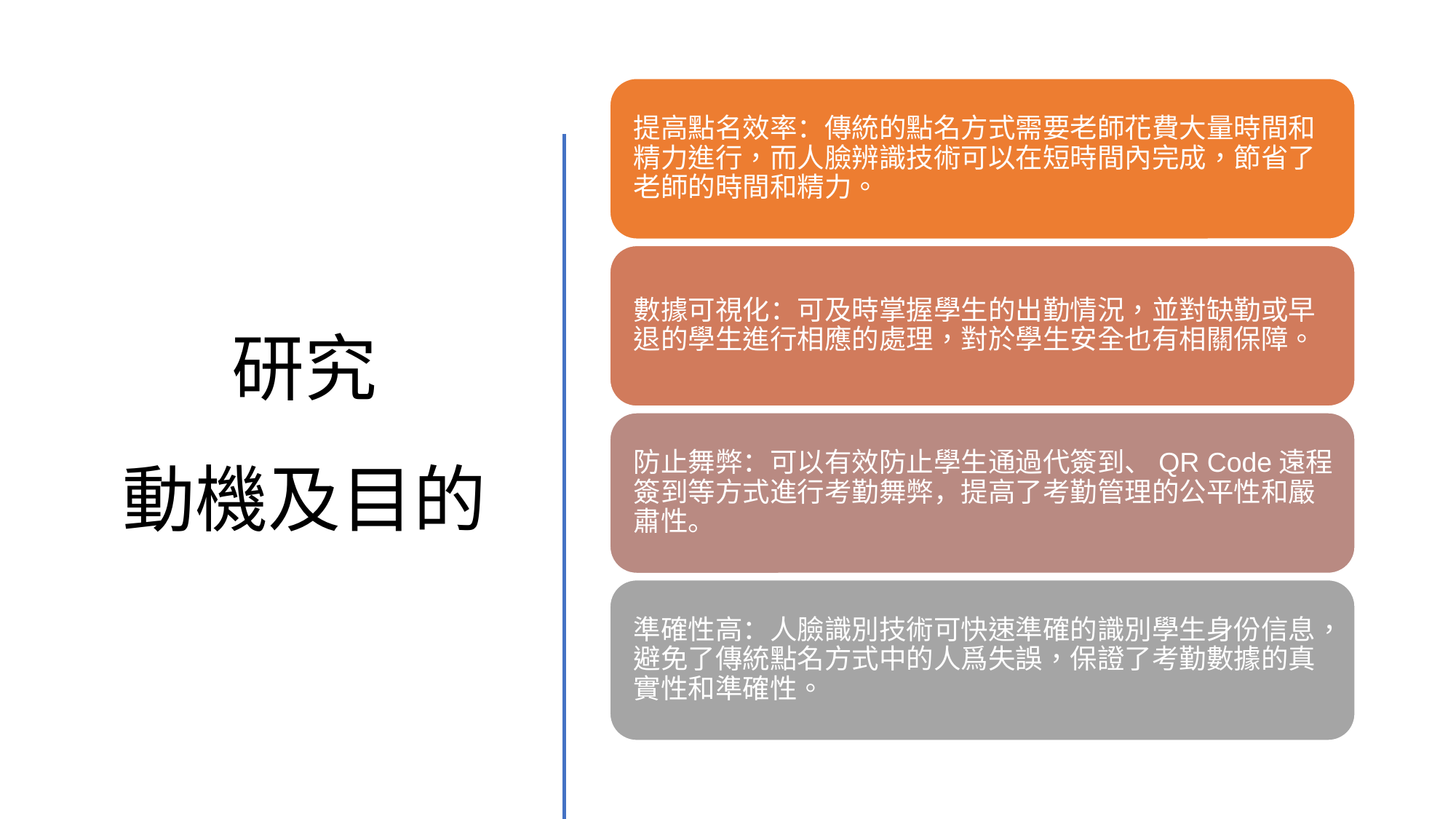

提高點名效率：傳統的點名方式需要老師花費大量時間和精力進行，而人臉辨識技術可以在短時間內完成，節省了老師的時間和精力。
數據可視化：可及時掌握學生的出勤情況，並對缺勤或早退的學生進行相應的處理，對於學生安全也有相關保障。
防止舞弊：可以有效防止學生通過代簽到、QR Code遠程簽到等方式進行考勤舞弊，提高了考勤管理的公平性和嚴肅性。
準確性高：人臉識別技術可快速準確的識別學生身份信息，避免了傳統點名方式中的人爲失誤，保證了考勤數據的真實性和準確性。
# 研究 動機及目的